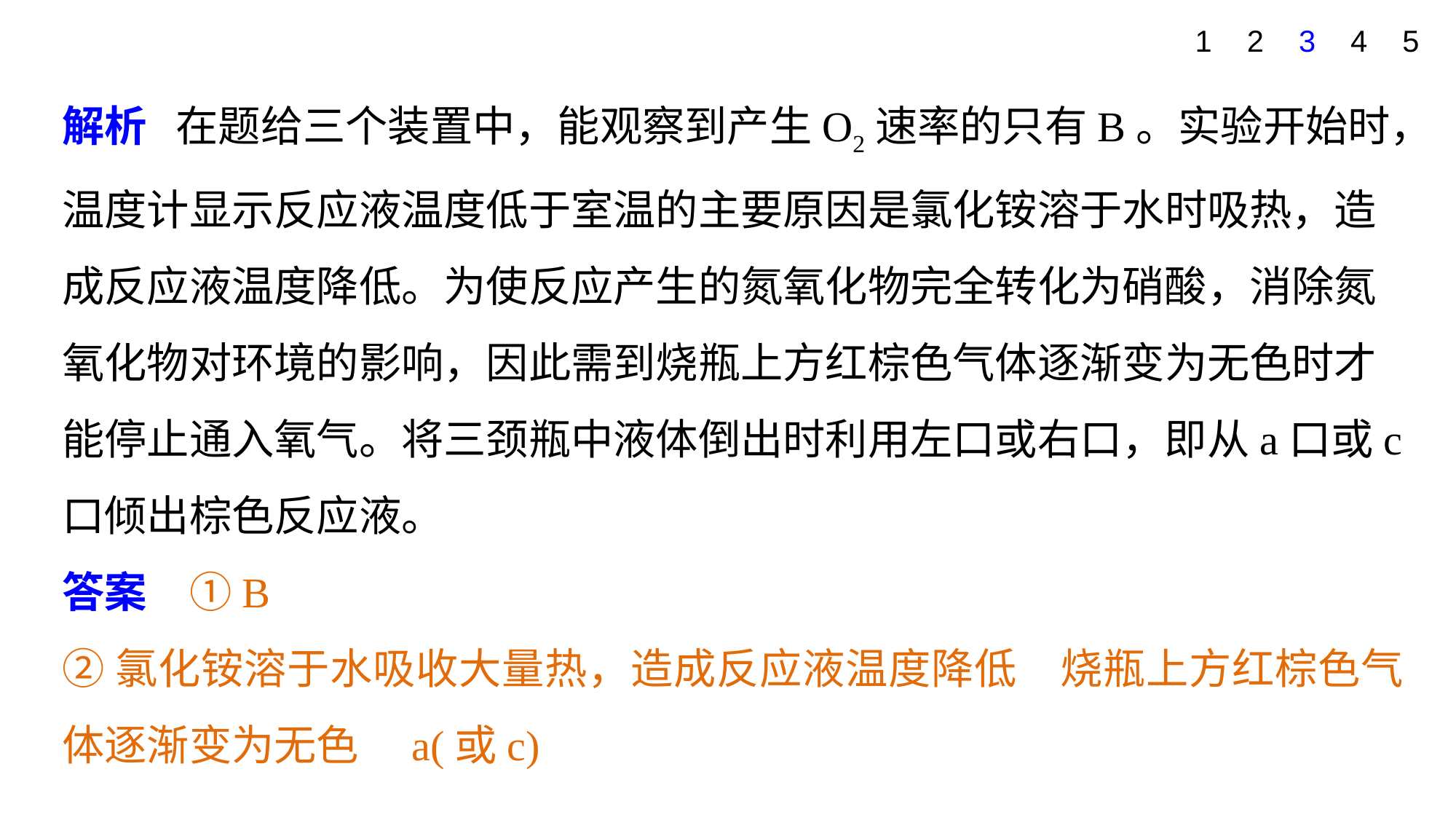

1
2
3
4
5
解析   在题给三个装置中，能观察到产生O2速率的只有B。实验开始时，温度计显示反应液温度低于室温的主要原因是氯化铵溶于水时吸热，造成反应液温度降低。为使反应产生的氮氧化物完全转化为硝酸，消除氮氧化物对环境的影响，因此需到烧瓶上方红棕色气体逐渐变为无色时才能停止通入氧气。将三颈瓶中液体倒出时利用左口或右口，即从a口或c口倾出棕色反应液。
答案　①B
②氯化铵溶于水吸收大量热，造成反应液温度降低　烧瓶上方红棕色气体逐渐变为无色　a(或c)